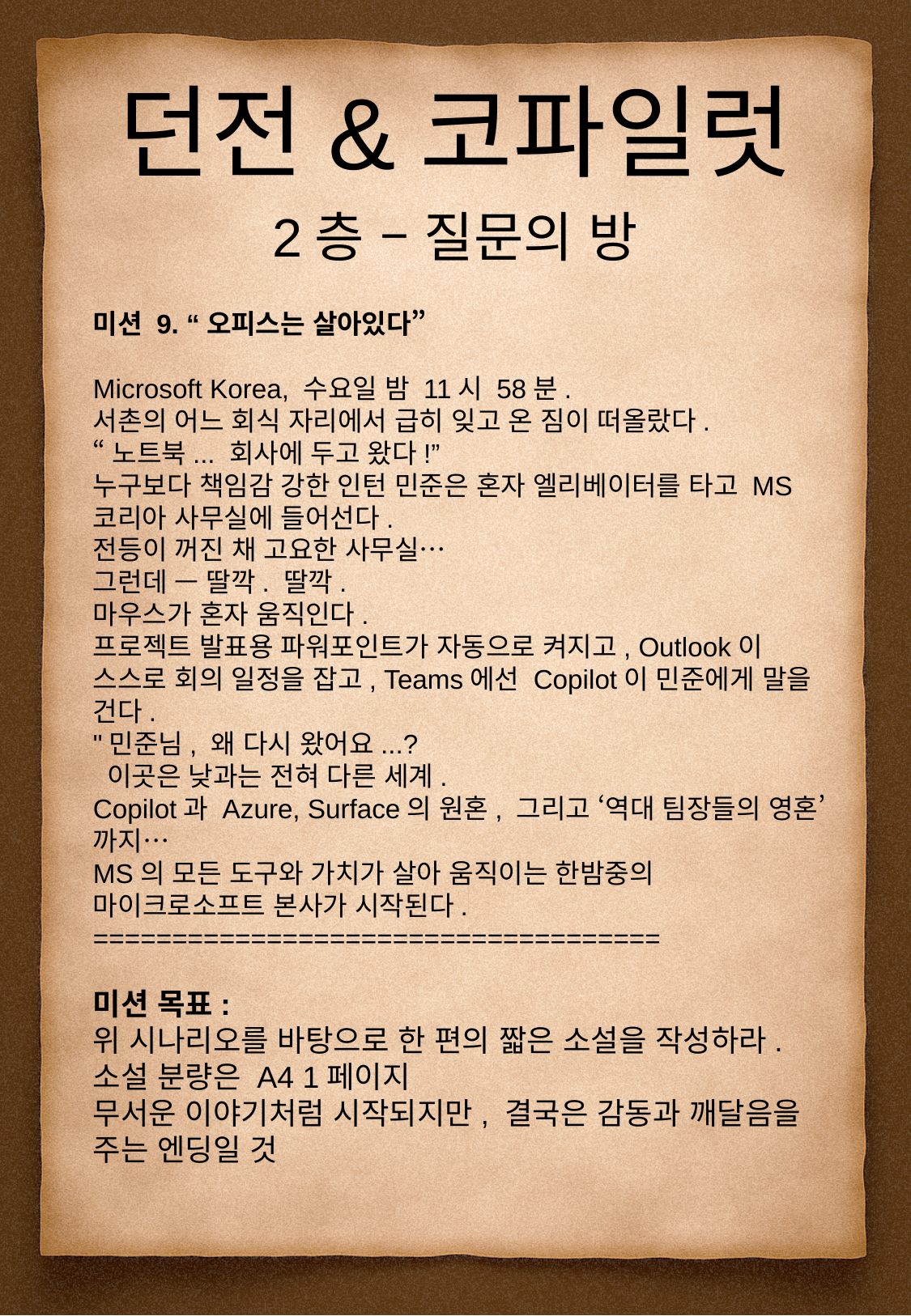

던전&코파일럿
2층 – 질문의 방
미션 9. “오피스는 살아있다”

Microsoft Korea, 수요일 밤 11시 58분.
서촌의 어느 회식 자리에서 급히 잊고 온 짐이 떠올랐다.
“노트북... 회사에 두고 왔다!”
누구보다 책임감 강한 인턴 민준은 혼자 엘리베이터를 타고 MS코리아 사무실에 들어선다.
전등이 꺼진 채 고요한 사무실…
그런데 — 딸깍. 딸깍.
마우스가 혼자 움직인다.
프로젝트 발표용 파워포인트가 자동으로 켜지고, Outlook이 스스로 회의 일정을 잡고, Teams에선 Copilot이 민준에게 말을 건다.
"민준님, 왜 다시 왔어요...?
 이곳은 낮과는 전혀 다른 세계.
Copilot과 Azure, Surface의 원혼, 그리고 ‘역대 팀장들의 영혼’까지…
MS의 모든 도구와 가치가 살아 움직이는 한밤중의 마이크로소프트 본사가 시작된다.
====================================

미션 목표:
위 시나리오를 바탕으로 한 편의 짧은 소설을 작성하라.
소설 분량은 A4 1페이지
무서운 이야기처럼 시작되지만, 결국은 감동과 깨달음을 주는 엔딩일 것